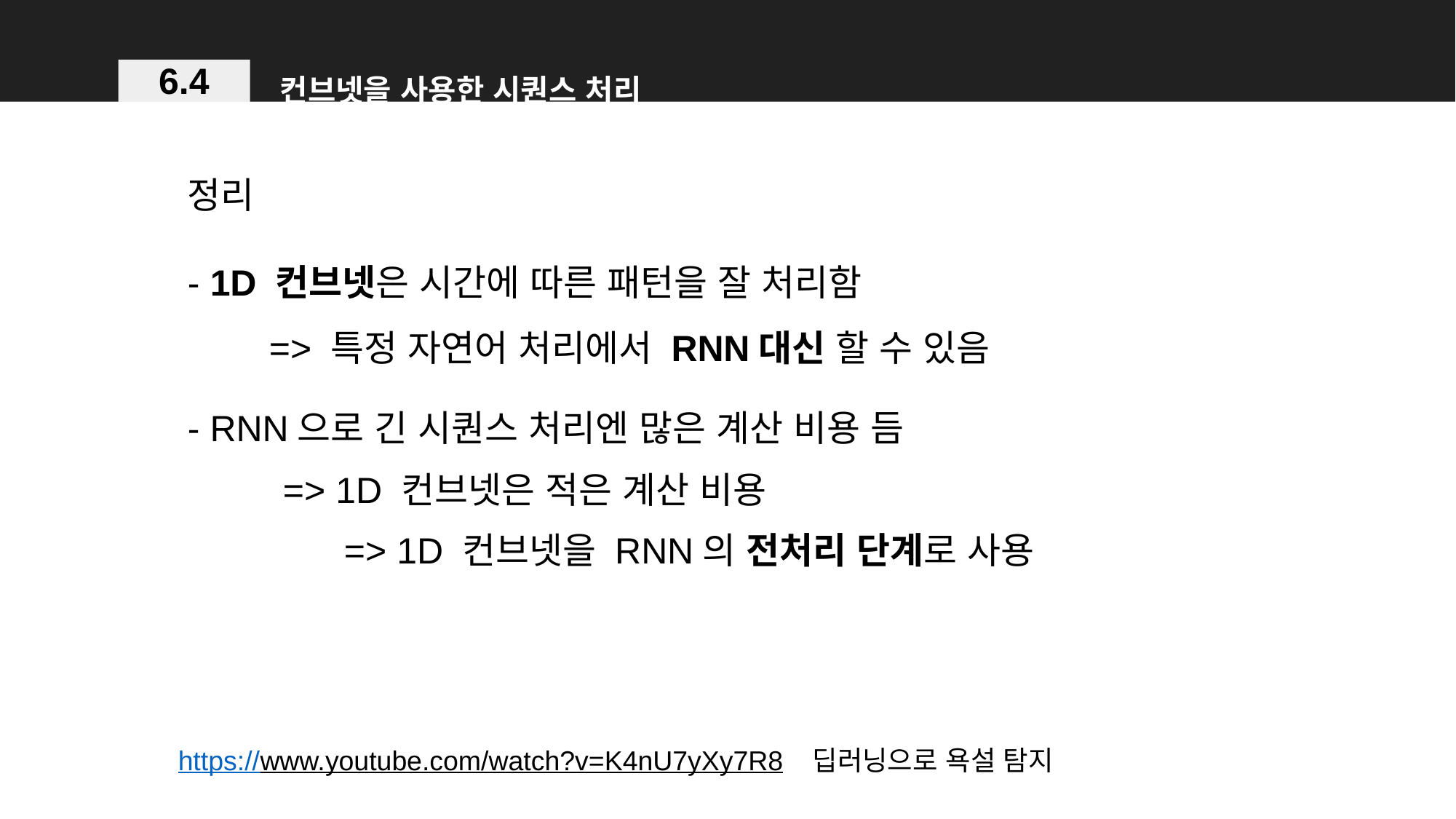

컨브넷을 사용한 시퀀스 처리
6.4

정리

- 1D 컨브넷은 시간에 따른 패턴을 잘 처리함

        => 특정 자연어 처리에서 RNN대신 할 수 있음

- RNN으로 긴 시퀀스 처리엔 많은 계산 비용 듬

    => 1D 컨브넷은 적은 계산 비용

          => 1D 컨브넷을 RNN의 전처리 단계로 사용
https://www.youtube.com/watch?v=K4nU7yXy7R8   딥러닝으로 욕설 탐지